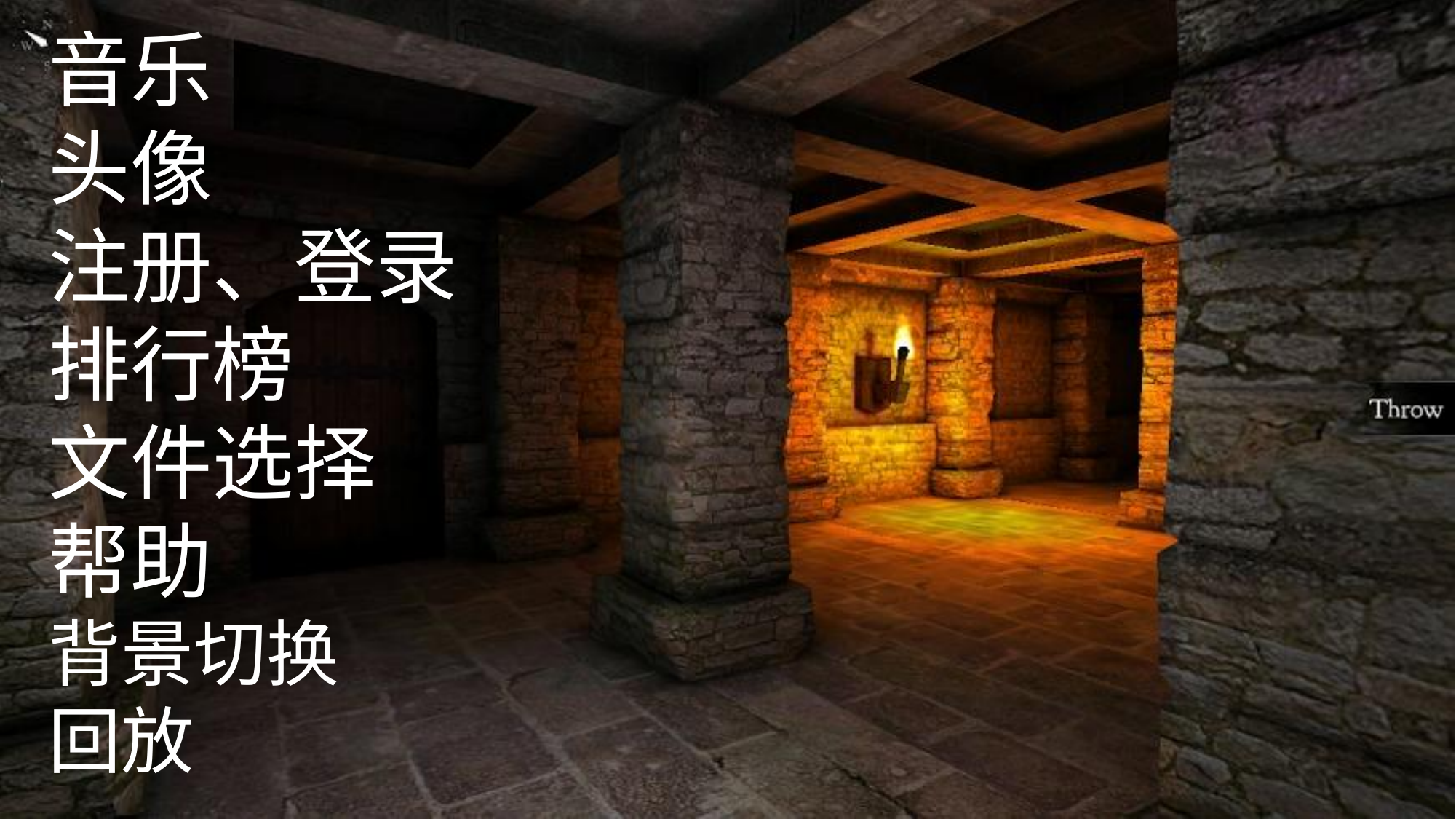

音乐
头像
注册、登录
排行榜
文件选择
帮助
背景切换
回放